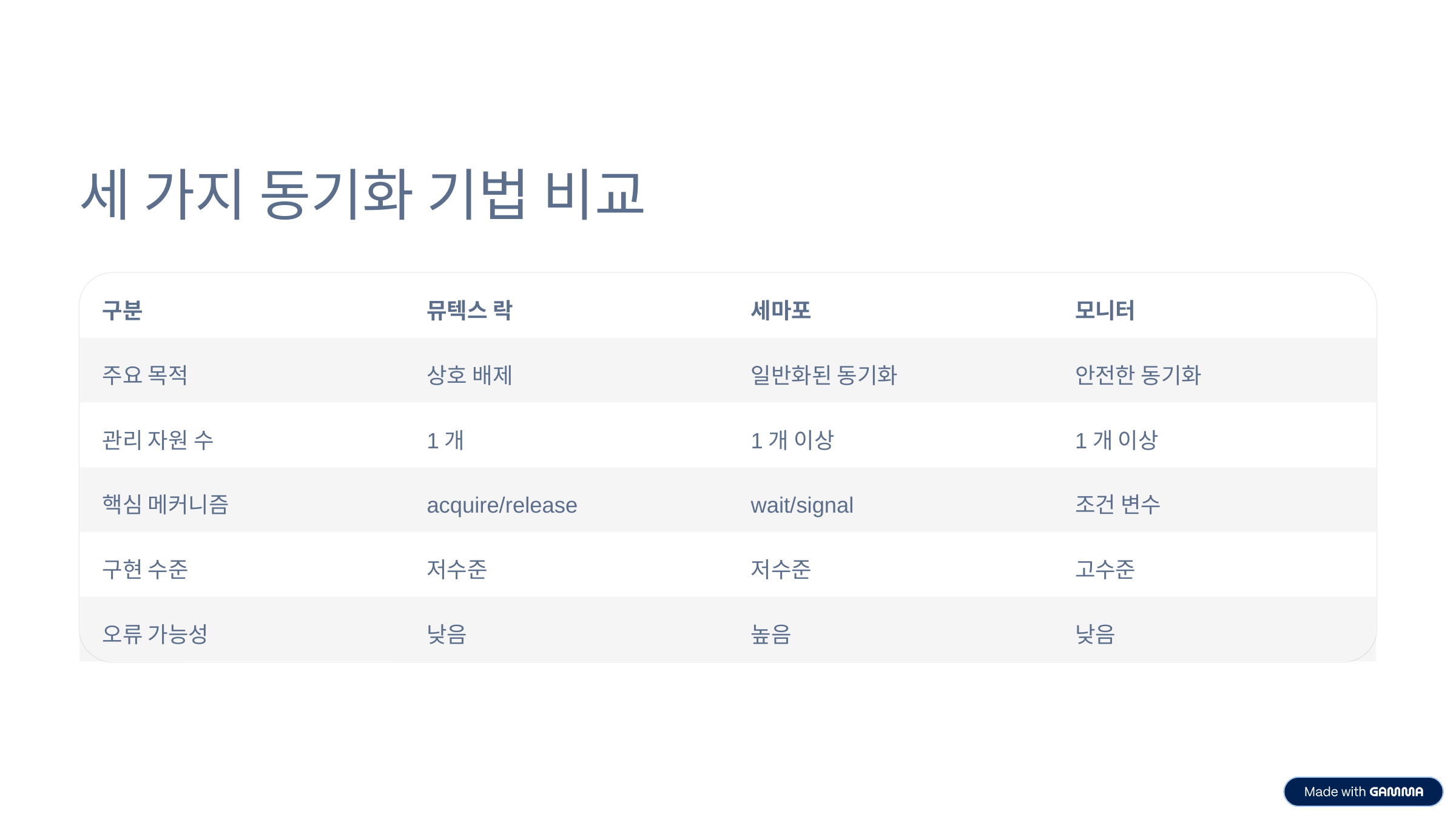

세 가지 동기화 기법 비교

구분
뮤텍스 락
세마포
모니터

주요 목적
상호 배제
일반화된 동기화
안전한 동기화

관리 자원 수
1개
1개 이상
1개 이상

핵심 메커니즘
acquire/release
wait/signal
조건 변수

구현 수준
저수준
저수준
고수준

오류 가능성
낮음
높음
낮음